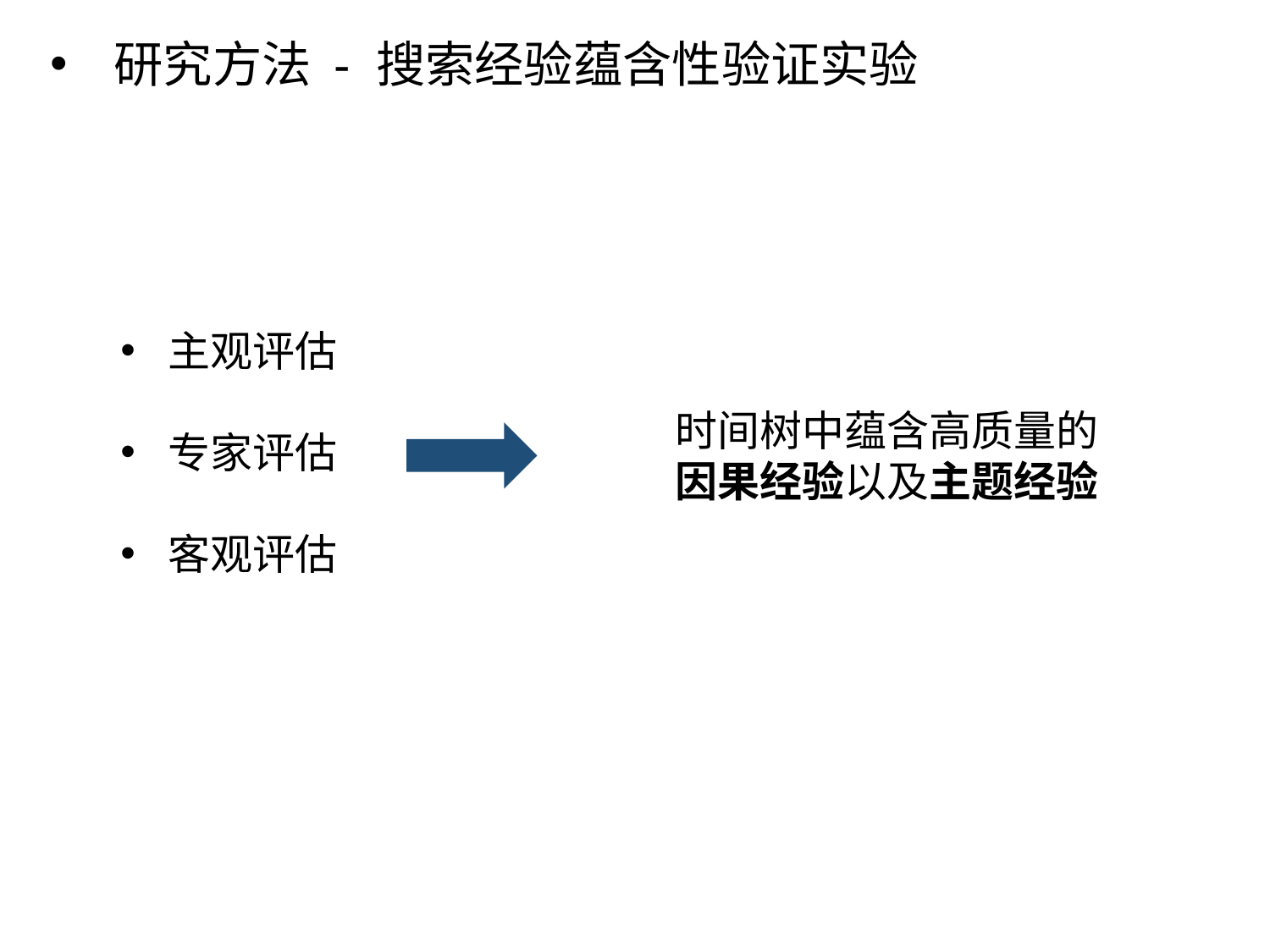

研究方法 - 搜索经验蕴含性验证实验
主观评估

专家评估

客观评估
时间树中蕴含高质量的
因果经验以及主题经验